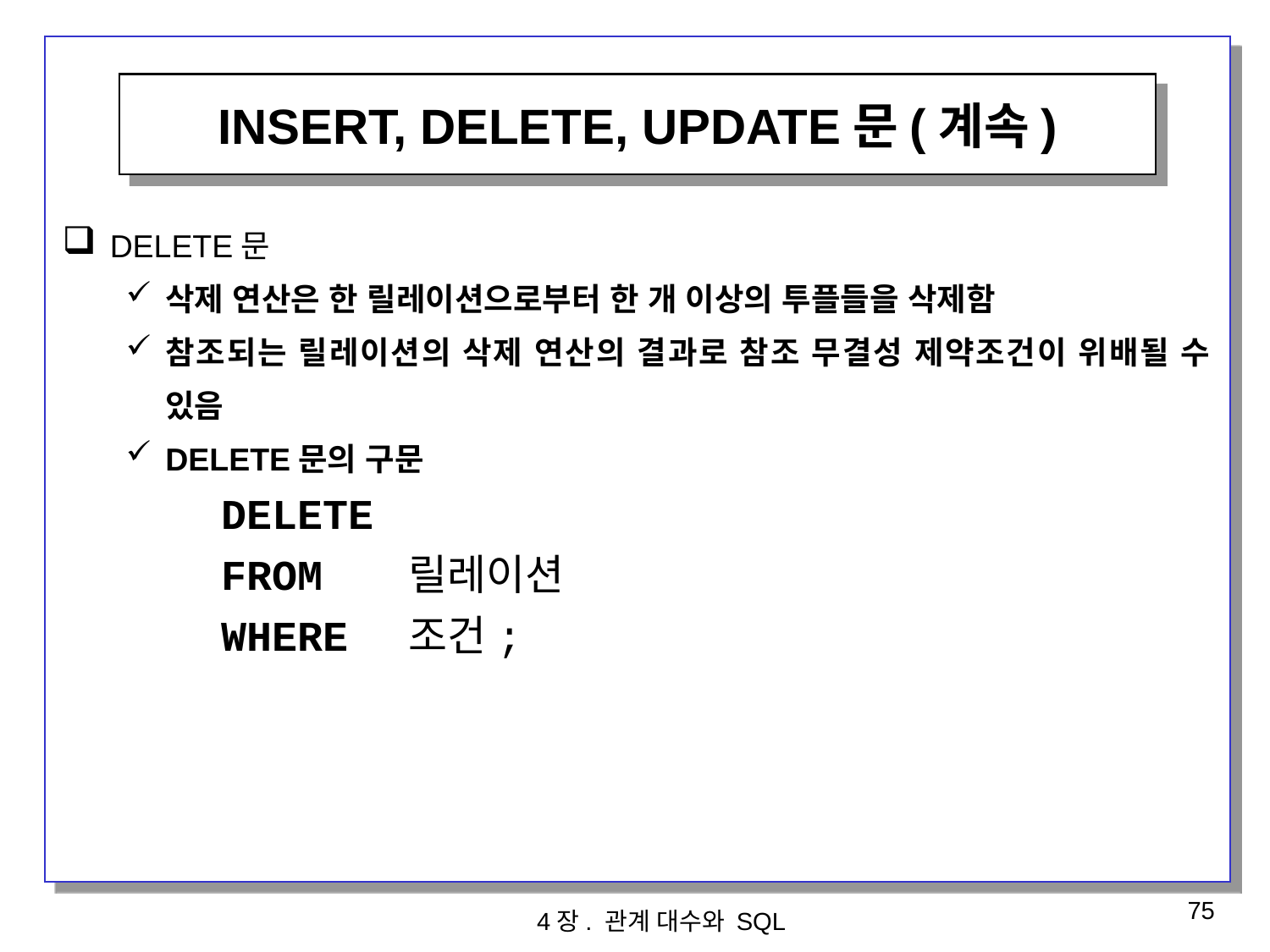

INSERT, DELETE, UPDATE문(계속)
DELETE문
삭제 연산은 한 릴레이션으로부터 한 개 이상의 투플들을 삭제함
참조되는 릴레이션의 삭제 연산의 결과로 참조 무결성 제약조건이 위배될 수 있음
DELETE문의 구문
	DELETE
	FROM   릴레이션
	WHERE  조건;
4장. 관계 대수와 SQL
75